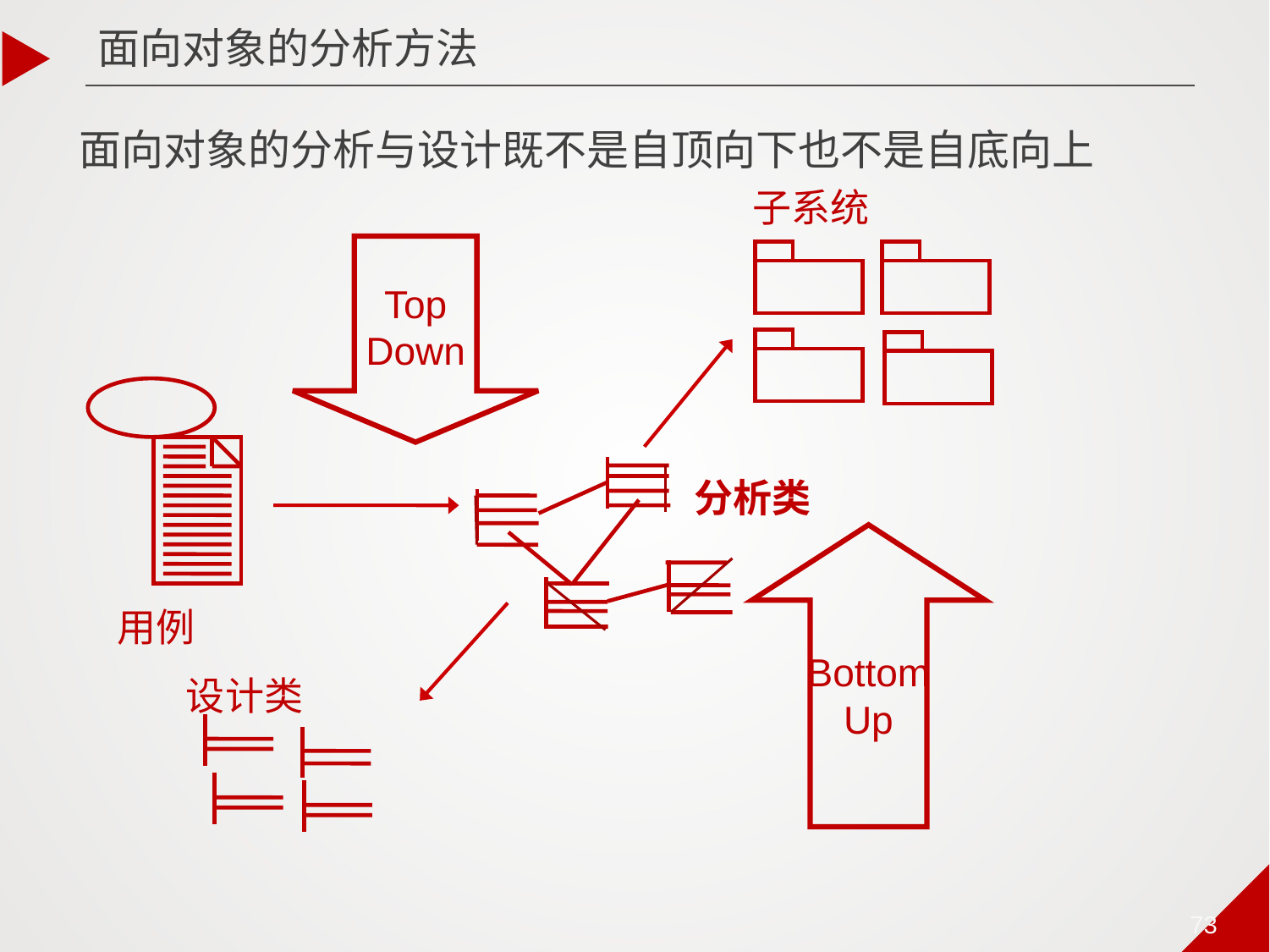

面向对象的分析方法

# 面向对象的分析与设计既不是自顶向下也不是自底向上
子系统
Top
Down

分析类

Bottom
Up
用例

设计类